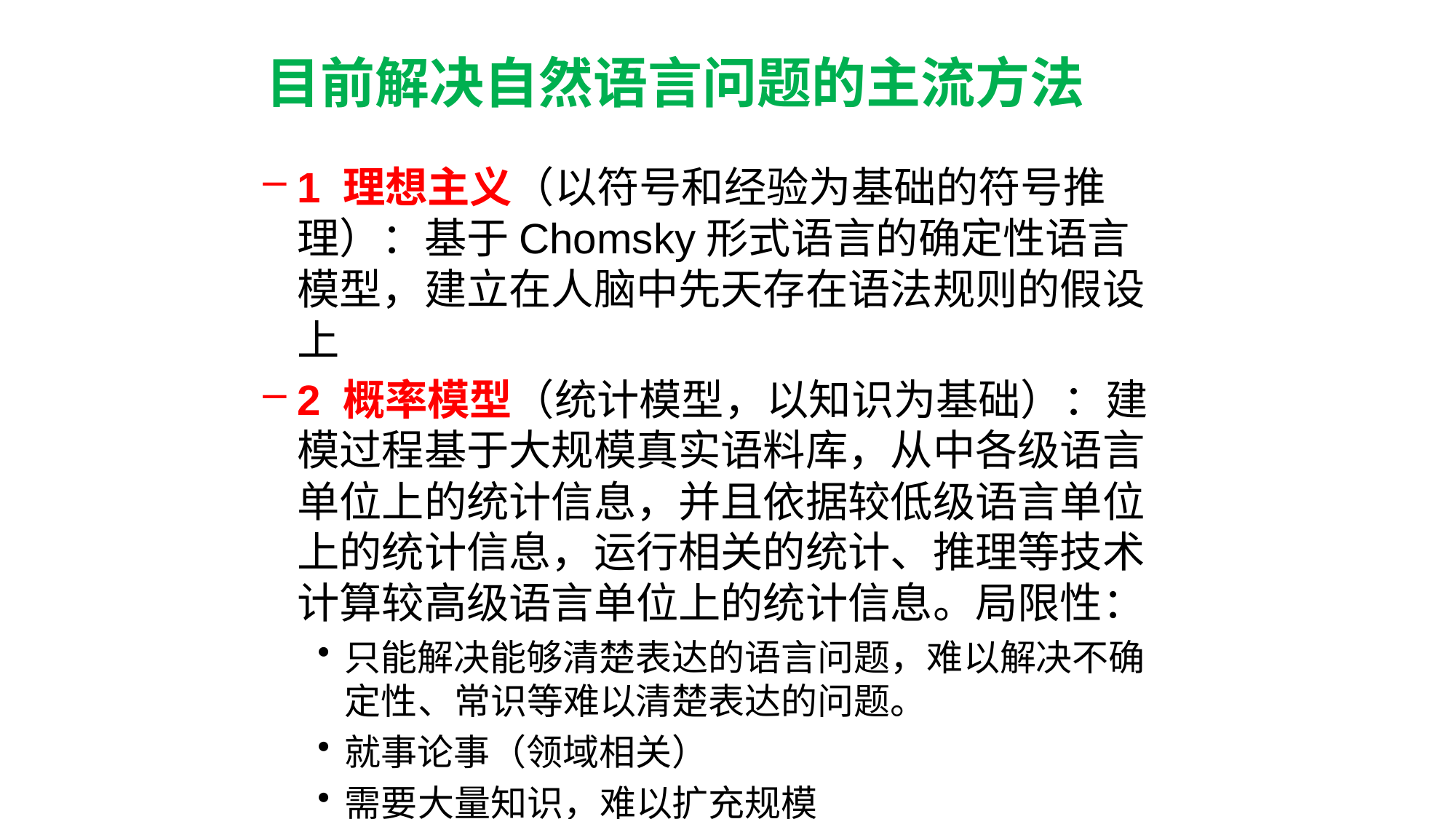

# 目前解决自然语言问题的主流方法
1 理想主义（以符号和经验为基础的符号推理）：基于Chomsky形式语言的确定性语言模型，建立在人脑中先天存在语法规则的假设上
2 概率模型（统计模型，以知识为基础）：建模过程基于大规模真实语料库，从中各级语言单位上的统计信息，并且依据较低级语言单位上的统计信息，运行相关的统计、推理等技术计算较高级语言单位上的统计信息。局限性：
只能解决能够清楚表达的语言问题，难以解决不确定性、常识等难以清楚表达的问题。
就事论事（领域相关）
需要大量知识，难以扩充规模